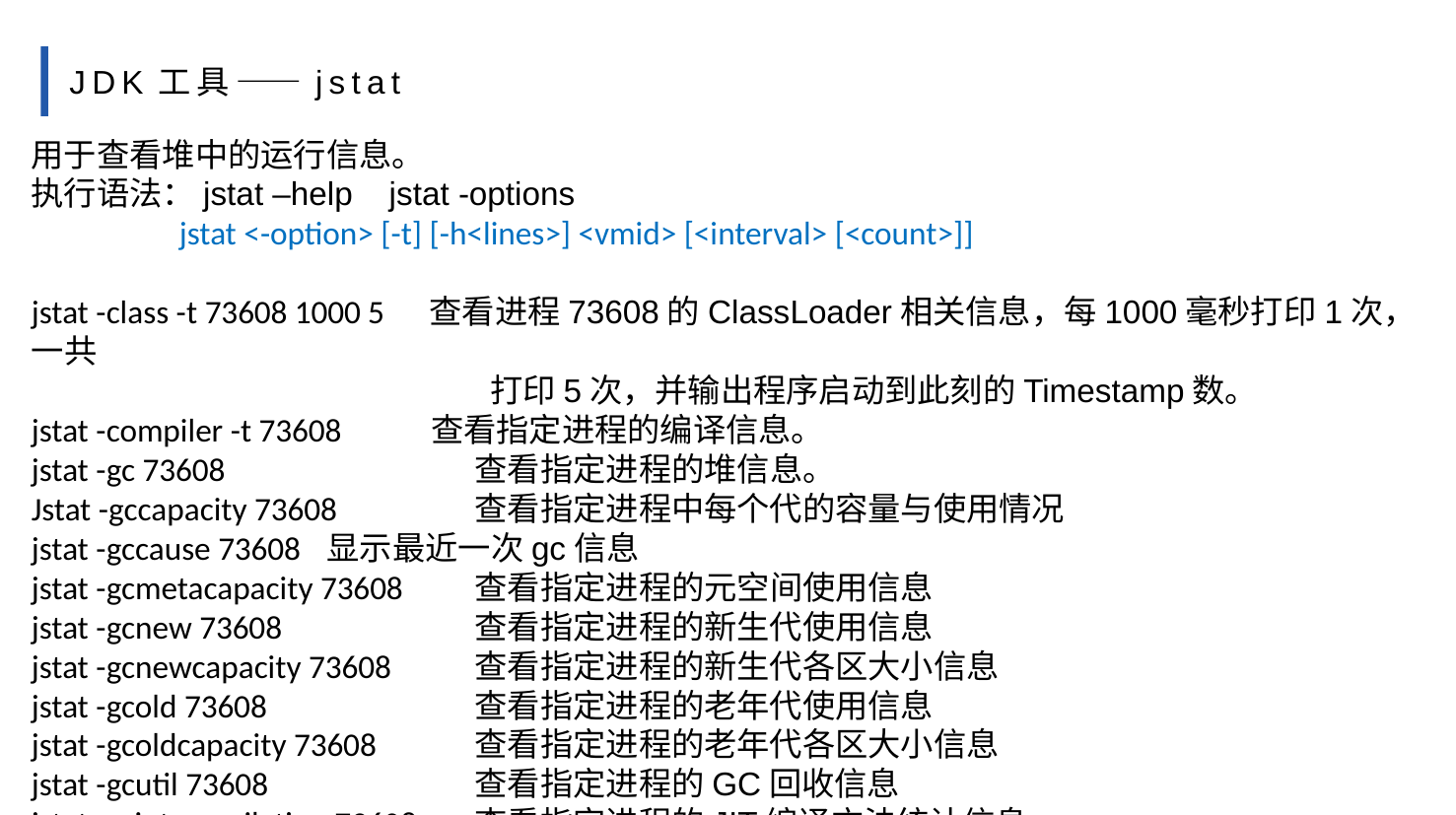

JDK工具——jstat
用于查看堆中的运行信息。
执行语法：jstat –help    jstat -options
	jstat <-option> [-t] [-h<lines>] <vmid> [<interval> [<count>]]

jstat -class -t 73608 1000 5    查看进程73608的ClassLoader相关信息，每1000毫秒打印1次，一共
			 打印5次，并输出程序启动到此刻的Timestamp数。
jstat -compiler -t 73608           查看指定进程的编译信息。
jstat -gc 73608 		查看指定进程的堆信息。
Jstat -gccapacity 73608	查看指定进程中每个代的容量与使用情况
jstat -gccause 73608	显示最近一次gc信息
jstat -gcmetacapacity 73608	查看指定进程的元空间使用信息
jstat -gcnew 73608		查看指定进程的新生代使用信息
jstat -gcnewcapacity 73608	查看指定进程的新生代各区大小信息
jstat -gcold 73608		查看指定进程的老年代使用信息
jstat -gcoldcapacity 73608	查看指定进程的老年代各区大小信息
jstat -gcutil 73608		查看指定进程的GC回收信息
jstat -printcompilation 73608	查看指定进程的JIT编译方法统计信息